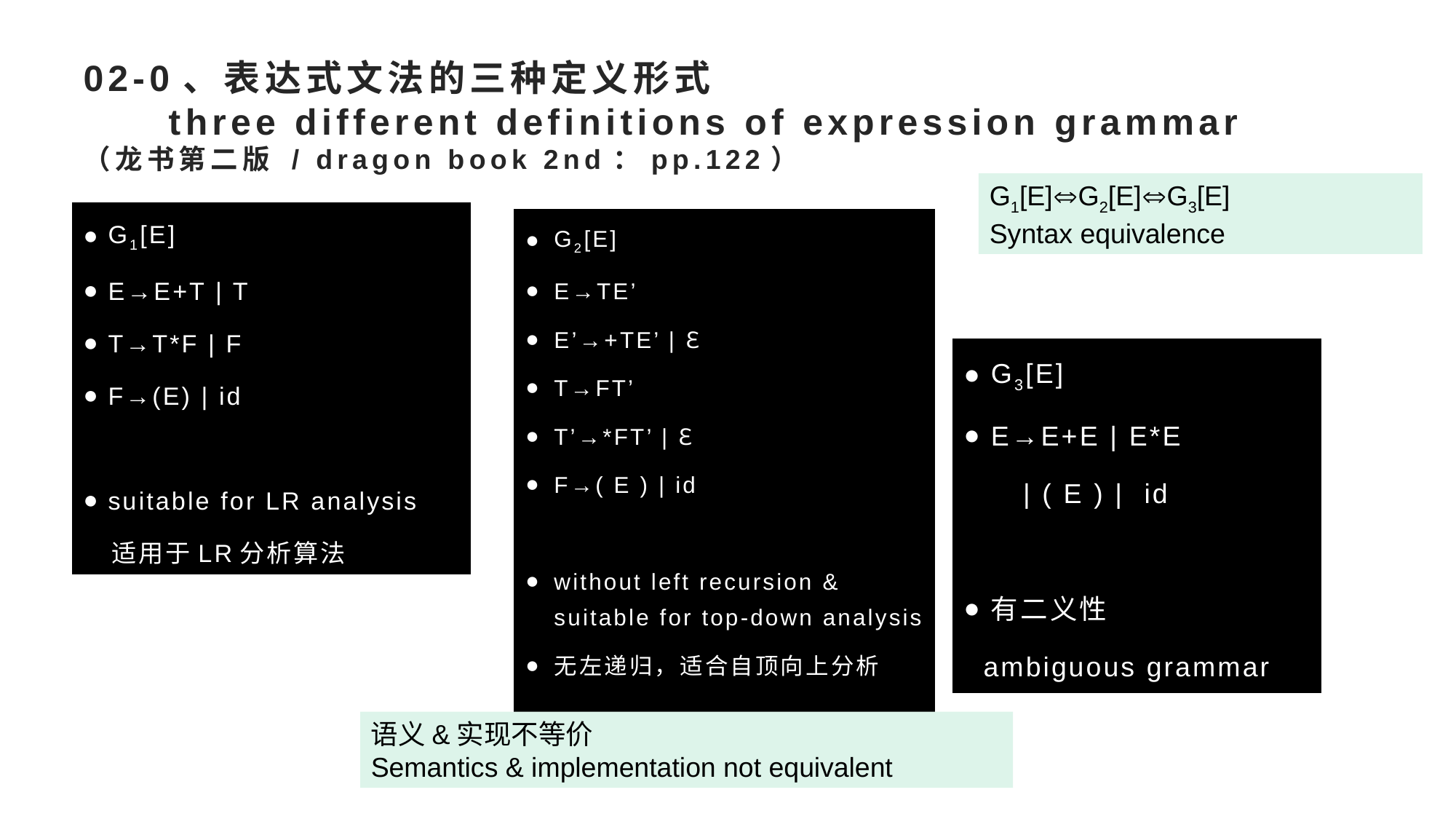

# 02-0、表达式文法的三种定义形式 three different definitions of expression grammar （龙书第二版 / dragon book 2nd：pp.122）
G1[E]⇔G2[E]⇔G3[E]
Syntax equivalence
G1[E]
E→E+T | T
T→T*F | F
F→(E) | id

suitable for LR analysis
   适用于LR分析算法

G2[E]
E→TE’
E’→+TE’ | ℇ
T→FT’
T’→*FT’ | ℇ
F→( E ) | id

without left recursion & suitable for top-down analysis
无左递归，适合自顶向上分析
G3[E]
E→E+E | E*E
      | ( E ) |  id

有二义性
  ambiguous grammar
语义&实现不等价
Semantics & implementation not equivalent
15